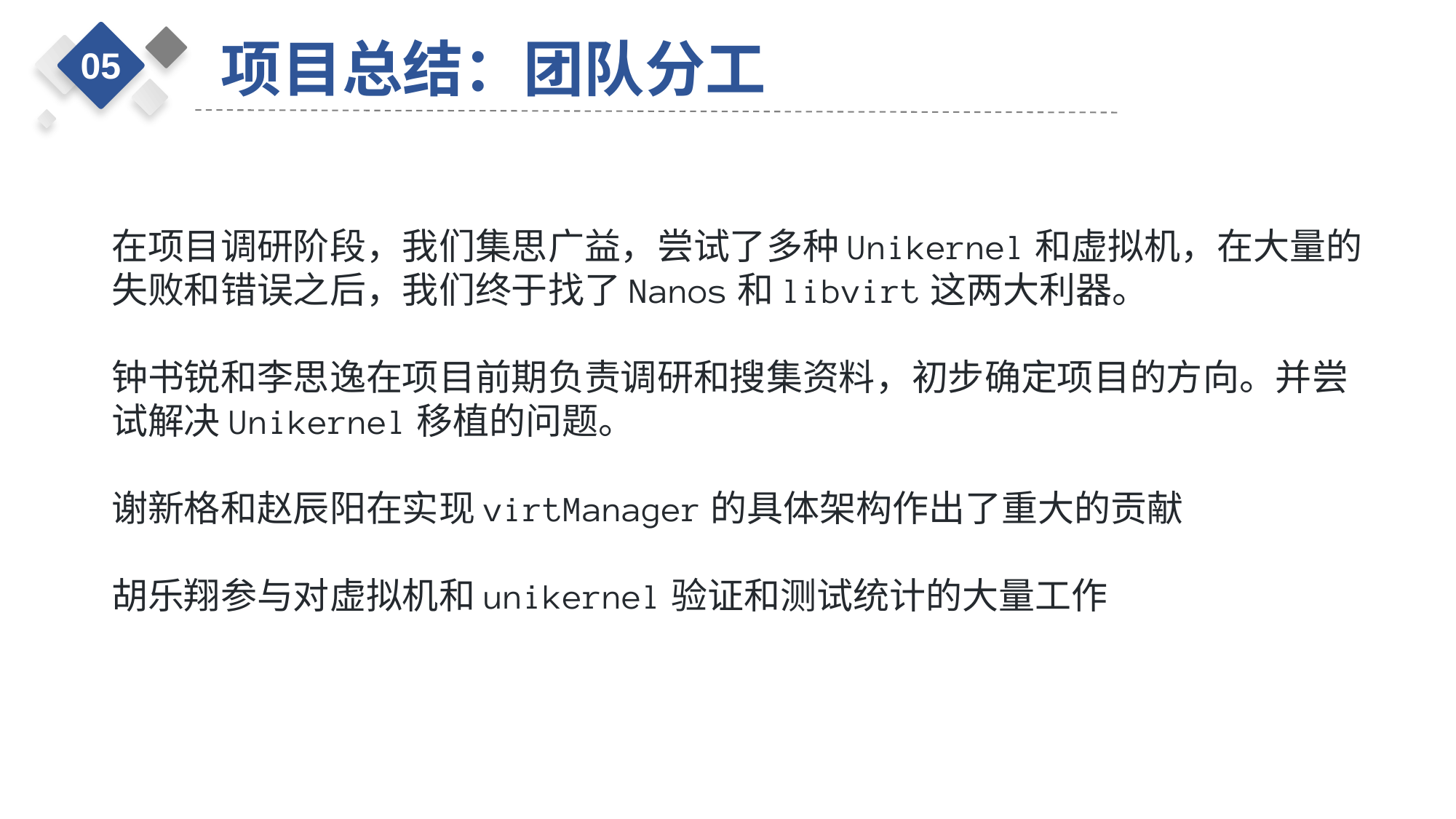

项目总结：团队分工

05

在项目调研阶段，我们集思广益，尝试了多种Unikernel和虚拟机，在大量的失败和错误之后，我们终于找了Nanos和libvirt这两大利器。

钟书锐和李思逸在项目前期负责调研和搜集资料，初步确定项目的方向。并尝试解决Unikernel移植的问题。

谢新格和赵辰阳在实现virtManager的具体架构作出了重大的贡献

胡乐翔参与对虚拟机和unikernel验证和测试统计的大量工作